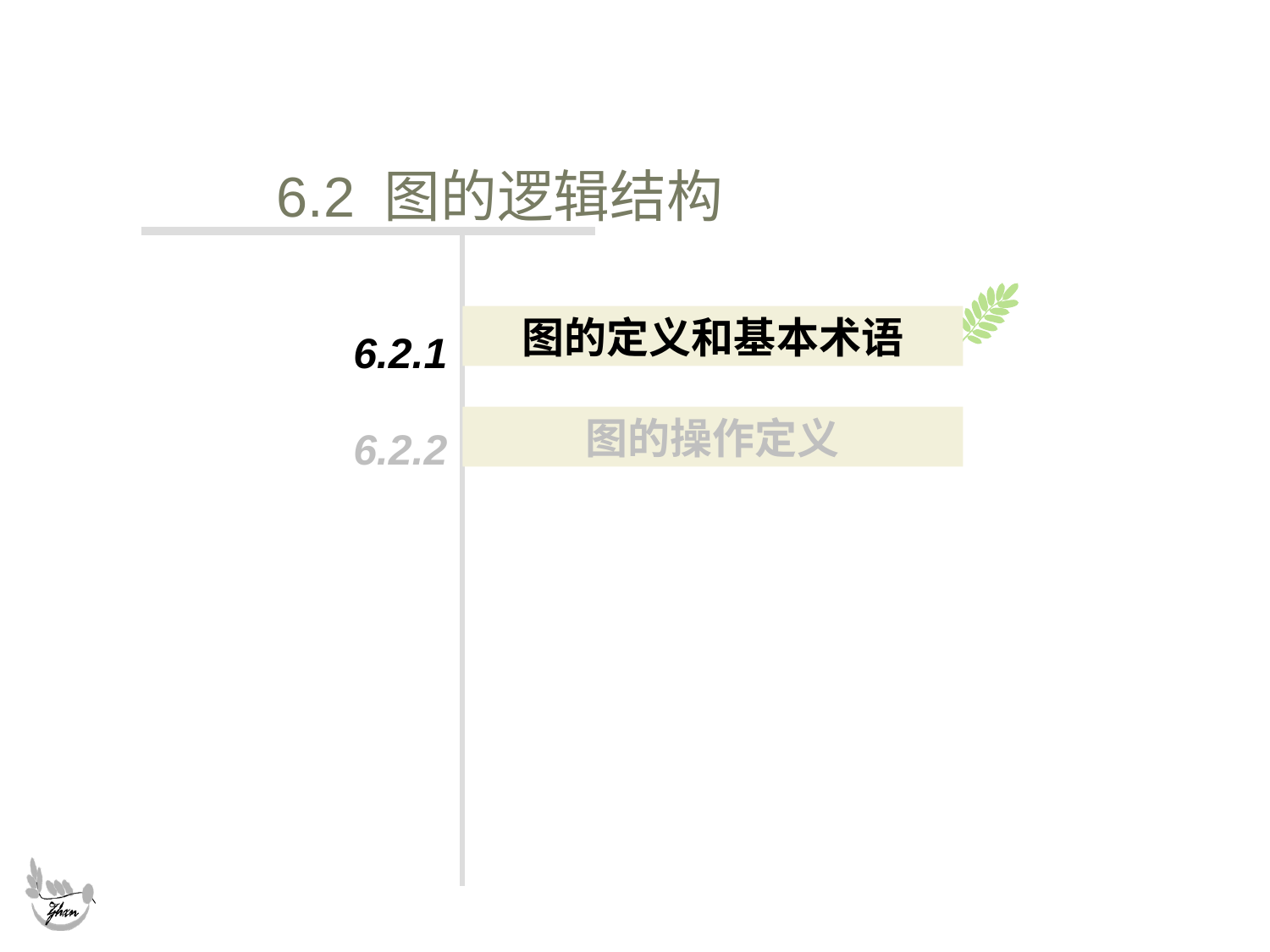

#
6.2 图的逻辑结构

图的定义和基本术语
6.2.1
6.2.2
图的操作定义